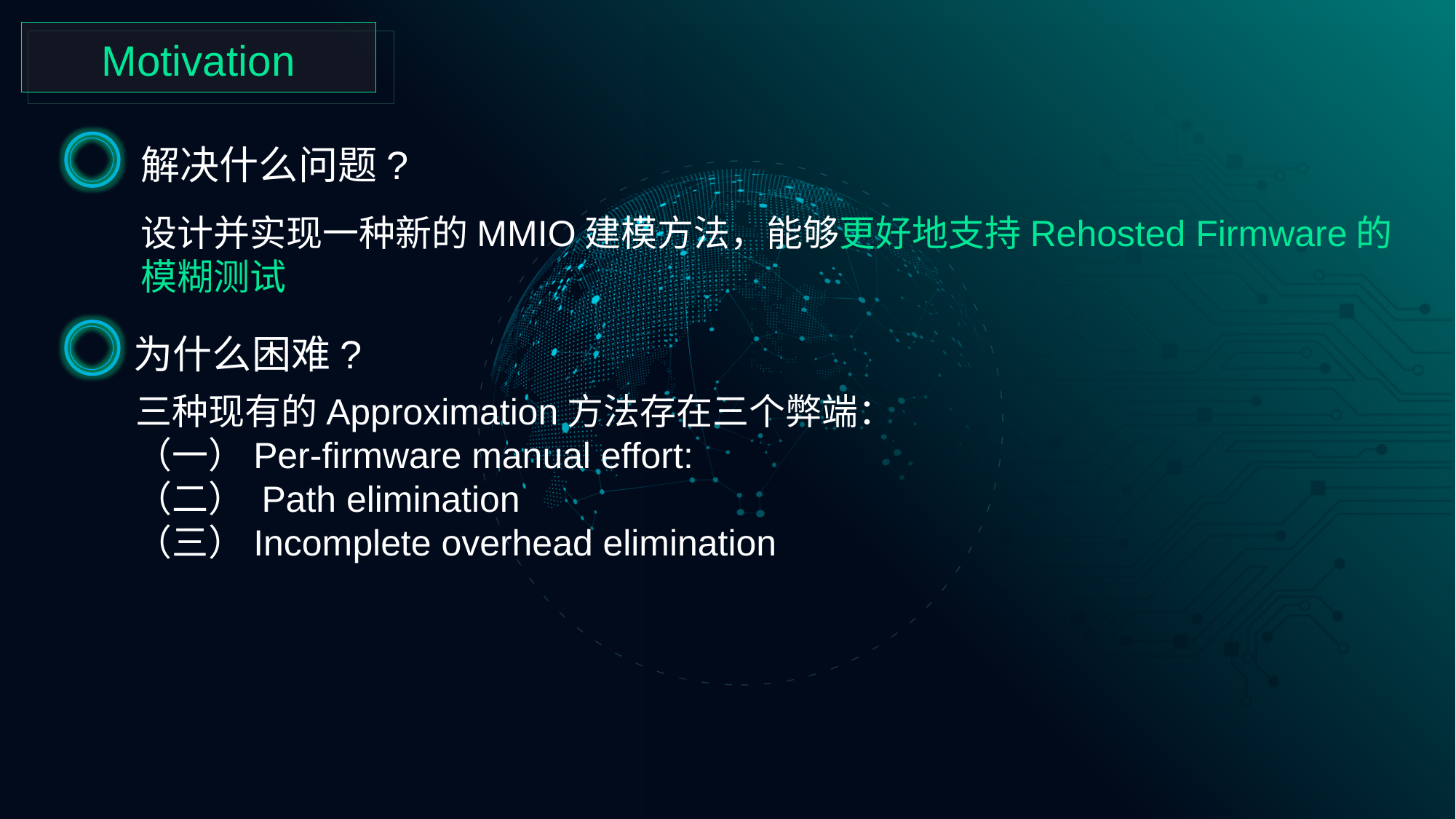

Motivation

解决什么问题?
设计并实现一种新的MMIO建模方法，能够更好地支持Rehosted Firmware的模糊测试

为什么困难?
三种现有的Approximation方法存在三个弊端：
（一）Per-firmware manual effort:
（二） Path elimination
（三）Incomplete overhead elimination